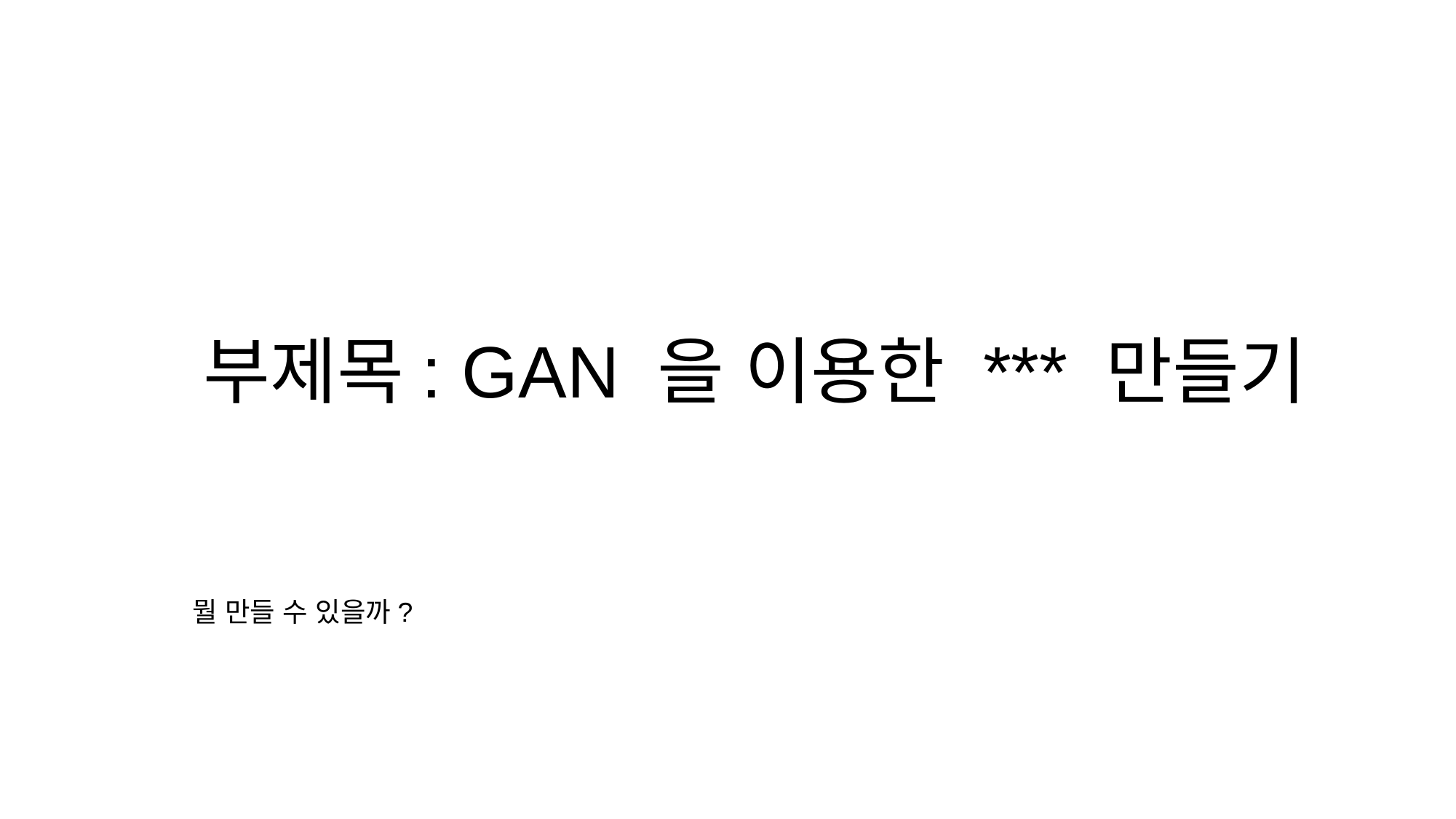

# 부제목: GAN 을 이용한 *** 만들기
뭘 만들 수 있을까?